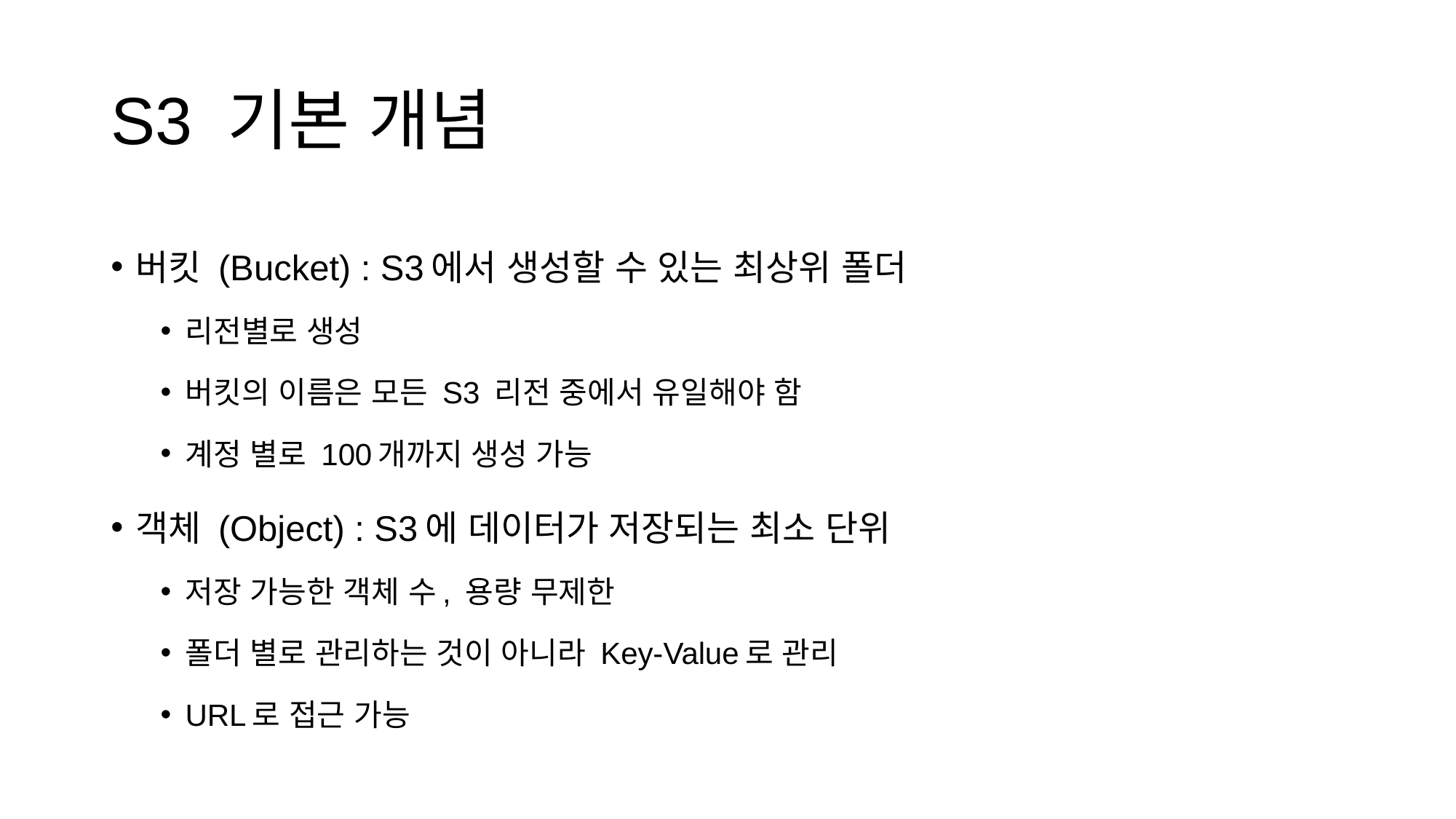

# S3 기본 개념
버킷 (Bucket) : S3에서 생성할 수 있는 최상위 폴더
리전별로 생성
버킷의 이름은 모든 S3 리전 중에서 유일해야 함
계정 별로 100개까지 생성 가능
객체 (Object) : S3에 데이터가 저장되는 최소 단위
저장 가능한 객체 수, 용량 무제한
폴더 별로 관리하는 것이 아니라 Key-Value로 관리
URL로 접근 가능